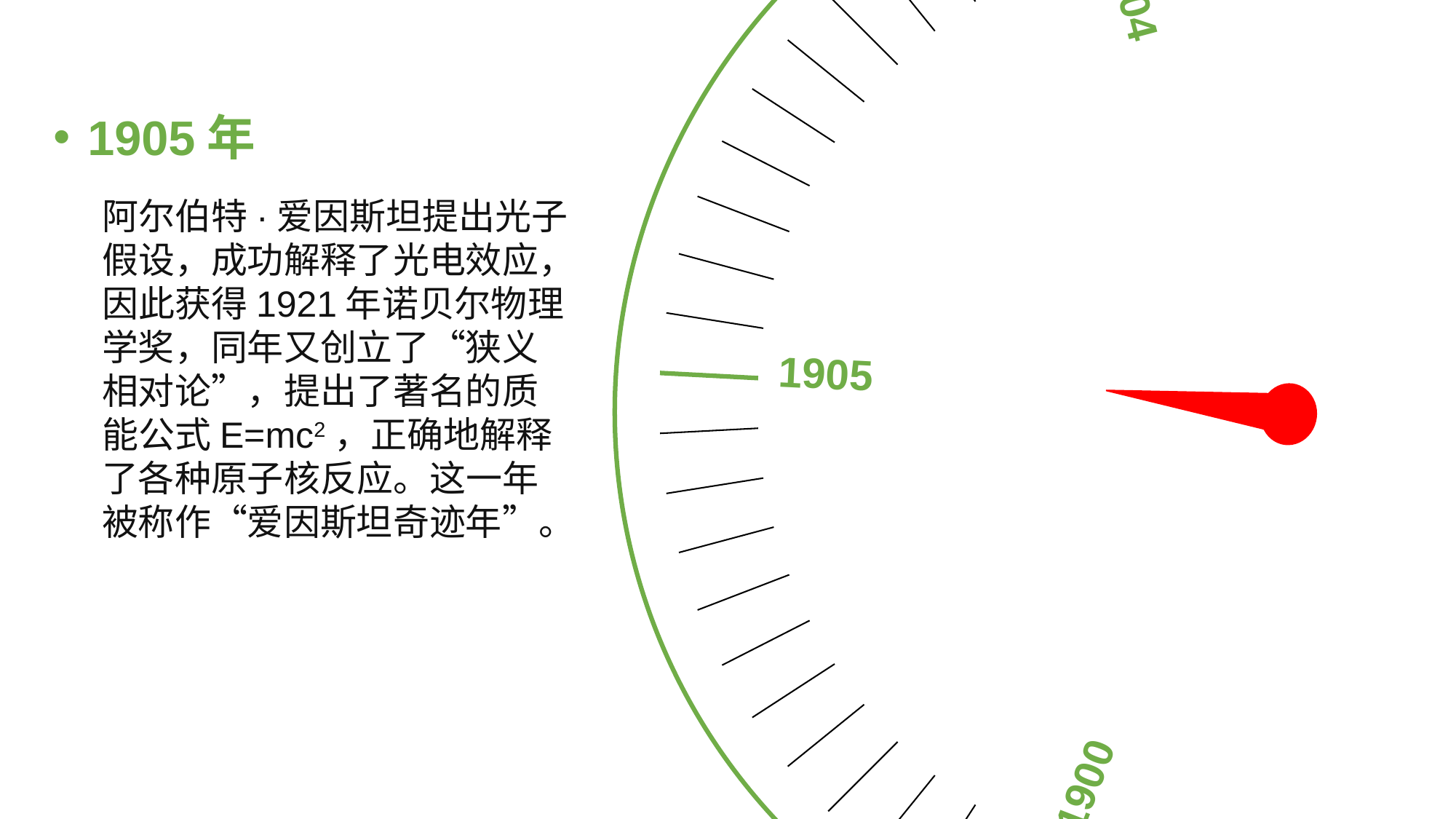

1905
1904
1900
1903
1901
1905年
阿尔伯特·爱因斯坦提出光子假设，成功解释了光电效应，因此获得1921年诺贝尔物理学奖，同年又创立了“狭义相对论”，提出了著名的质能公式E=mc2，正确地解释了各种原子核反应。这一年被称作“爱因斯坦奇迹年”。